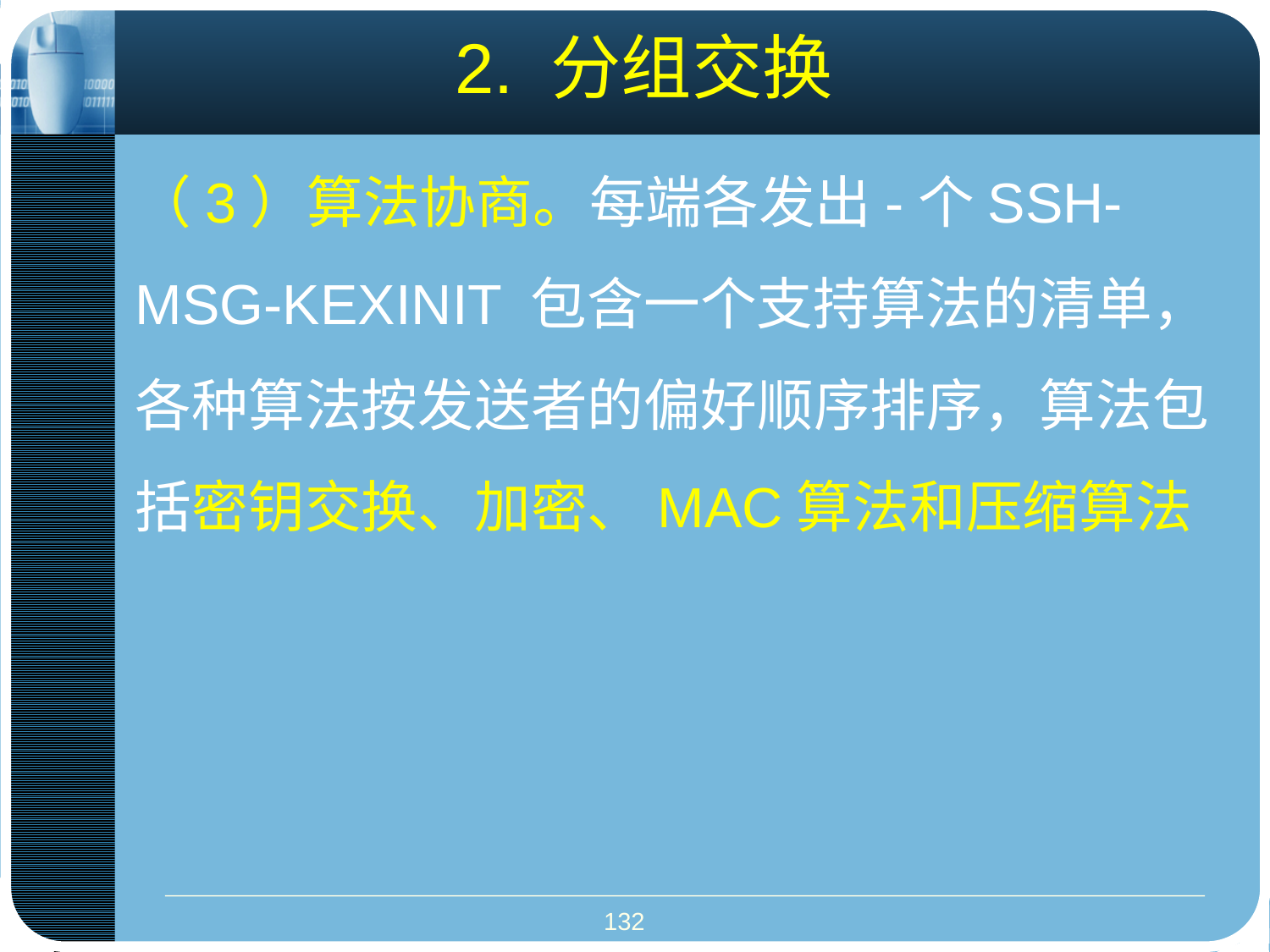

2. 分组交换
（3）算法协商。每端各发出-个SSH-MSG-KEXINIT 包含一个支持算法的清单，各种算法按发送者的偏好顺序排序，算法包括密钥交换、加密、MAC算法和压缩算法
132